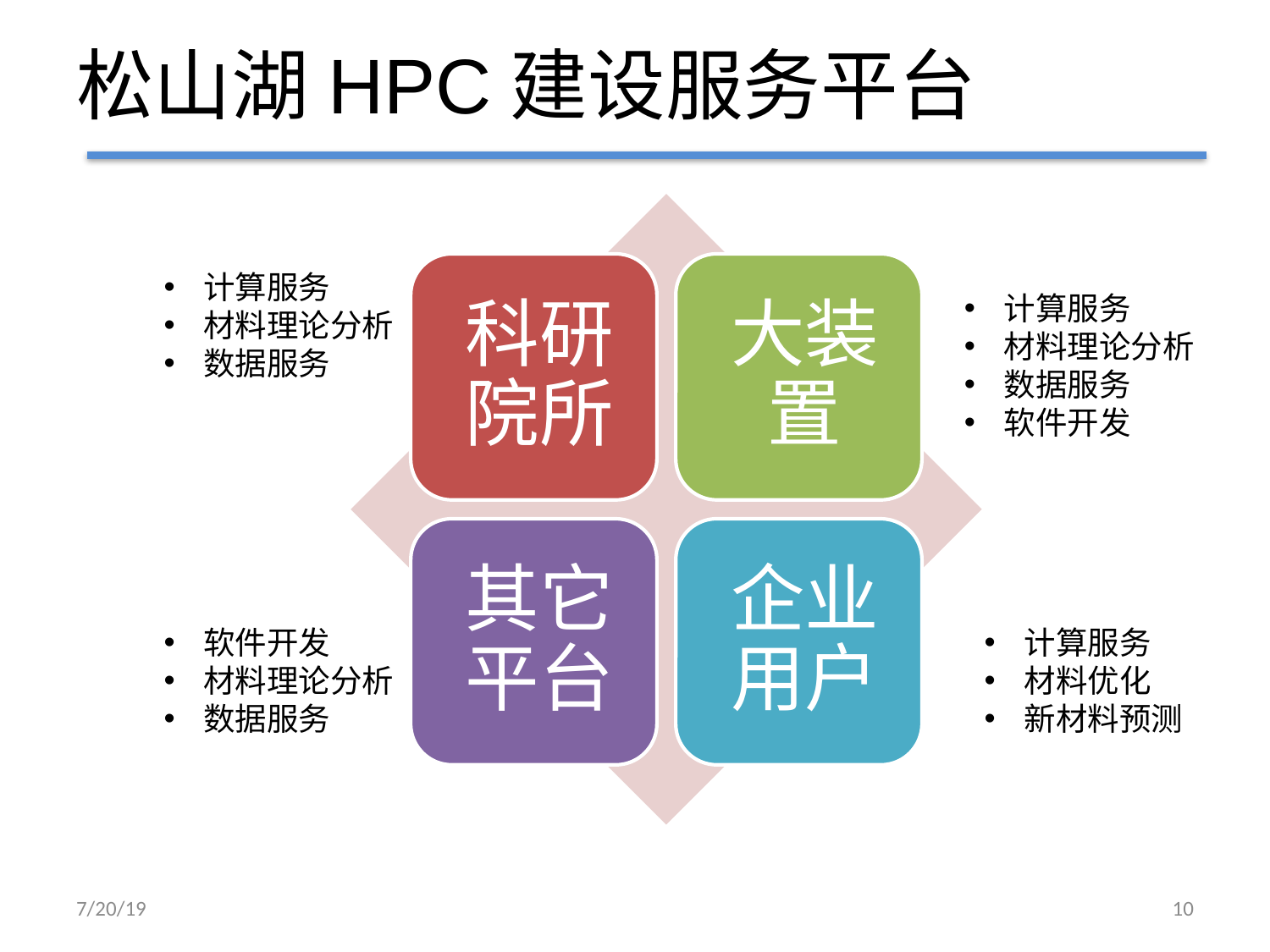

# 松山湖HPC建设服务平台
科研院所
大装置
其它平台
企业用户
计算服务
材料理论分析
数据服务
计算服务
材料理论分析
数据服务
软件开发

软件开发
材料理论分析
数据服务
计算服务
材料优化
新材料预测
7/20/19
10